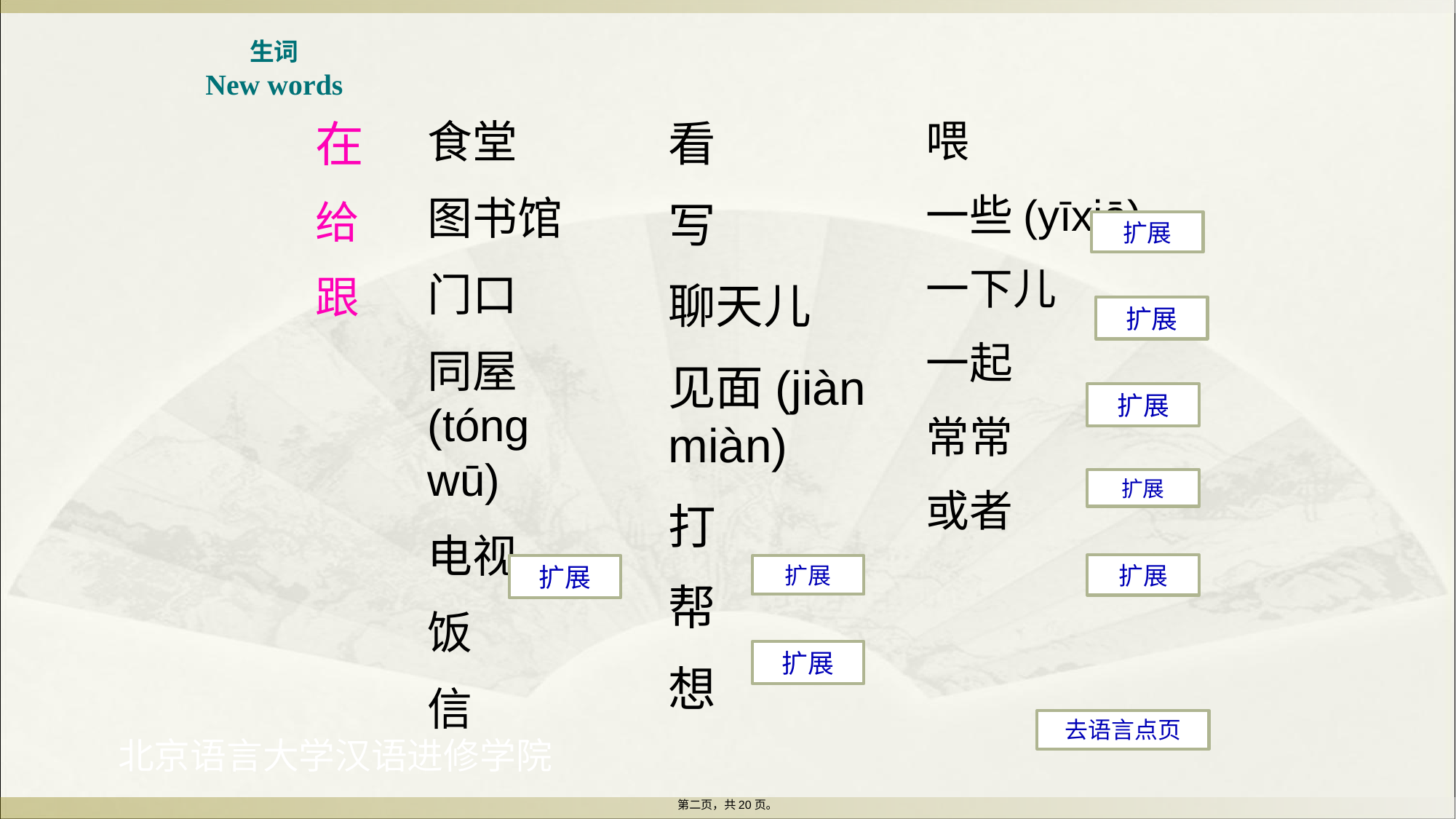

生词
New words
看
写
聊天儿
见面(jiàn miàn)
打
帮
想
在
给
跟
食堂
图书馆
门口
同屋(tónɡ wū)
电视
饭
信
喂
一些(yīxiē)
一下儿
一起
常常
或者
扩展
扩展
扩展
扩展
扩展
扩展
扩展
扩展
去语言点页
第二页，共20页。